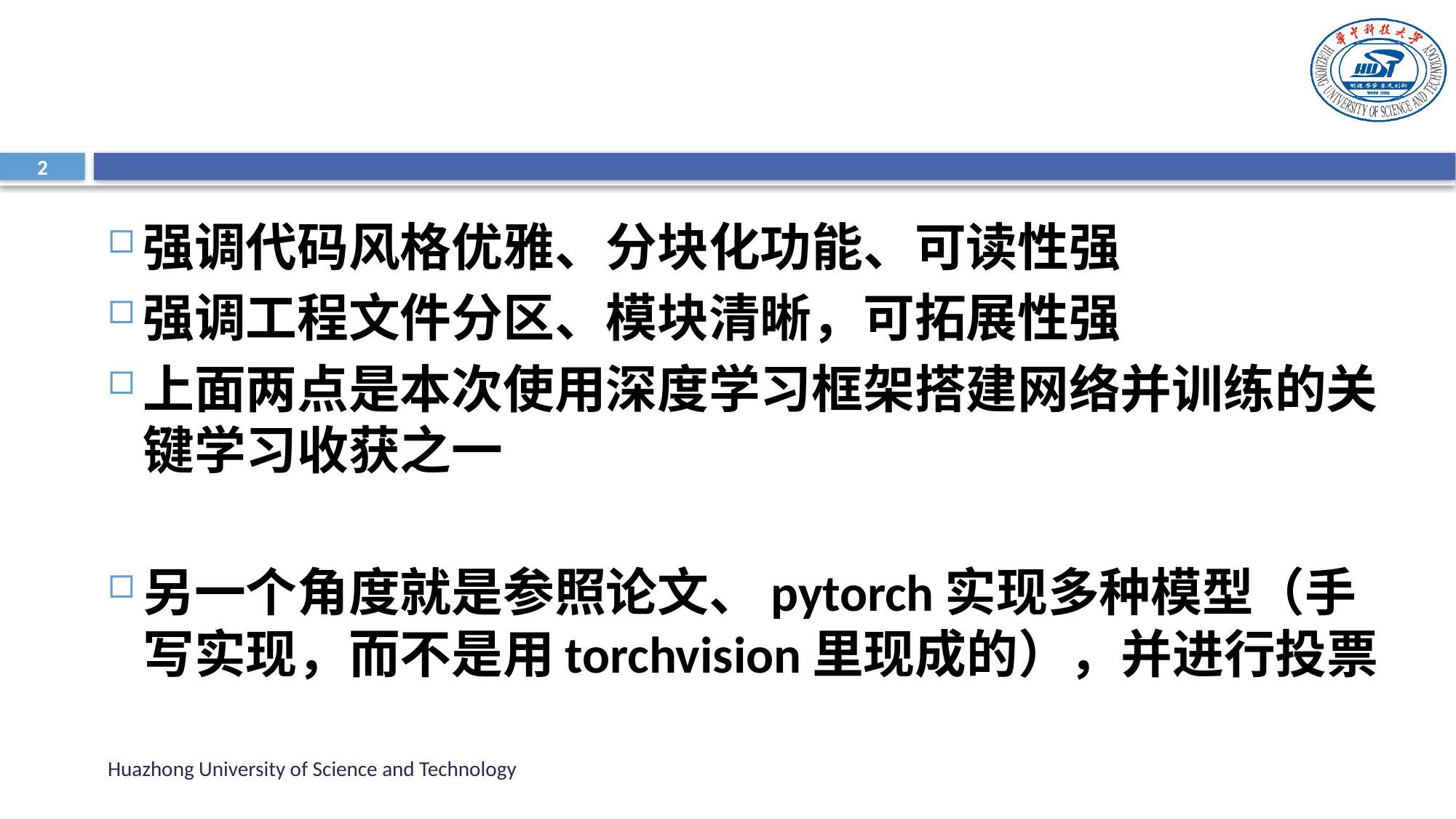

2
强调代码风格优雅、分块化功能、可读性强
强调工程文件分区、模块清晰，可拓展性强
上面两点是本次使用深度学习框架搭建网络并训练的关键学习收获之一

另一个角度就是参照论文、pytorch实现多种模型（手写实现，而不是用torchvision里现成的），并进行投票
Huazhong University of Science and Technology